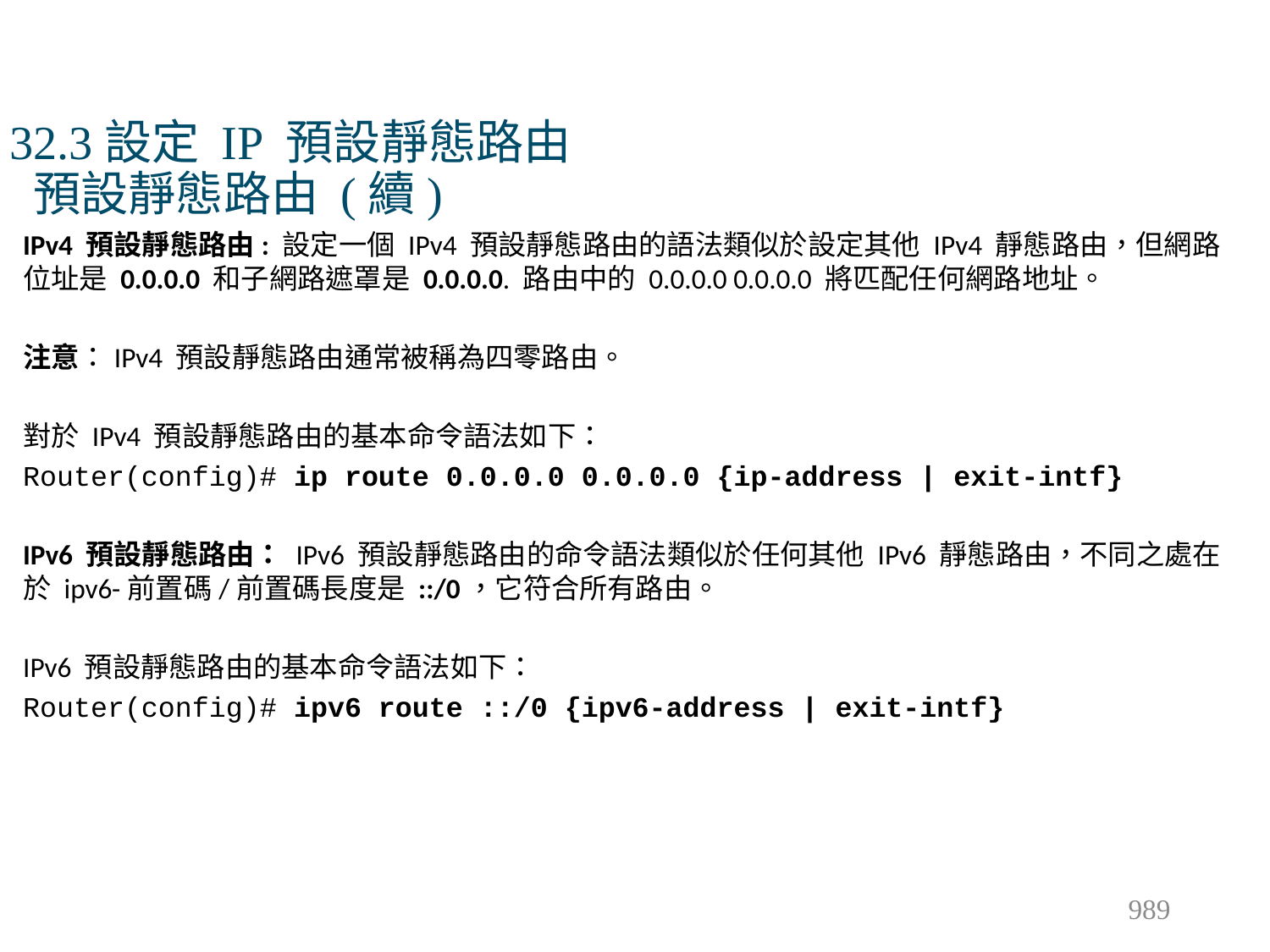

# 32.3設定 IP 預設靜態路由 預設靜態路由 (續)
IPv4 預設靜態路由: 設定一個 IPv4 預設靜態路由的語法類似於設定其他 IPv4 靜態路由，但網路位址是 0.0.0.0 和子網路遮罩是 0.0.0.0. 路由中的 0.0.0.0 0.0.0.0 將匹配任何網路地址。

注意：IPv4 預設靜態路由通常被稱為四零路由。

對於 IPv4 預設靜態路由的基本命令語法如下：
Router(config)# ip route 0.0.0.0 0.0.0.0 {ip-address | exit-intf}

IPv6 預設靜態路由： IPv6 預設靜態路由的命令語法類似於任何其他 IPv6 靜態路由，不同之處在於 ipv6-前置碼/前置碼長度是 ::/0，它符合所有路由。

IPv6 預設靜態路由的基本命令語法如下：
Router(config)# ipv6 route ::/0 {ipv6-address | exit-intf}

989